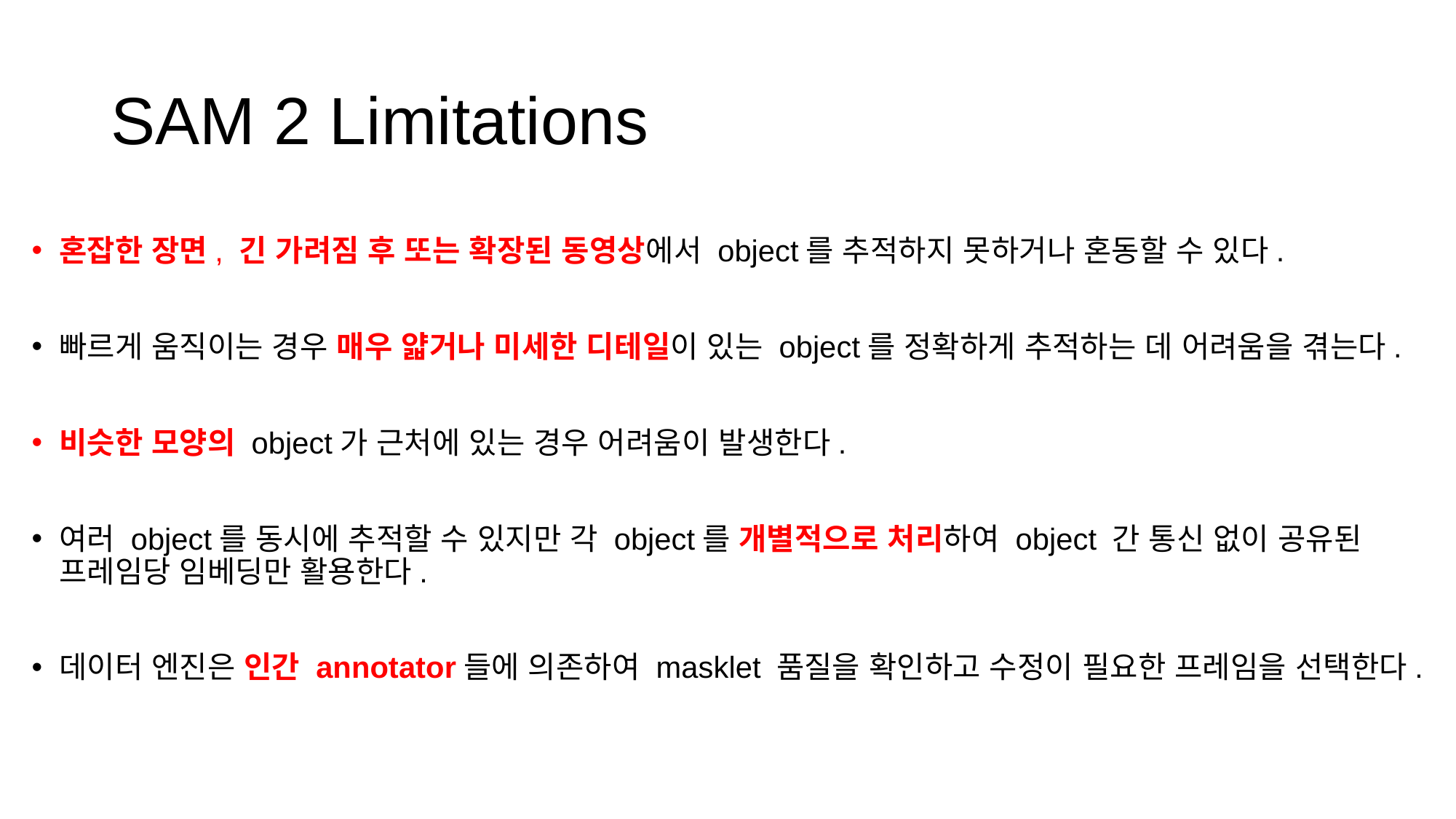

# SAM 2 Limitations
혼잡한 장면, 긴 가려짐 후 또는 확장된 동영상에서 object를 추적하지 못하거나 혼동할 수 있다.

빠르게 움직이는 경우 매우 얇거나 미세한 디테일이 있는 object를 정확하게 추적하는 데 어려움을 겪는다.

비슷한 모양의 object가 근처에 있는 경우 어려움이 발생한다.

여러 object를 동시에 추적할 수 있지만 각 object를 개별적으로 처리하여 object 간 통신 없이 공유된 프레임당 임베딩만 활용한다.

데이터 엔진은 인간 annotator들에 의존하여 masklet 품질을 확인하고 수정이 필요한 프레임을 선택한다.